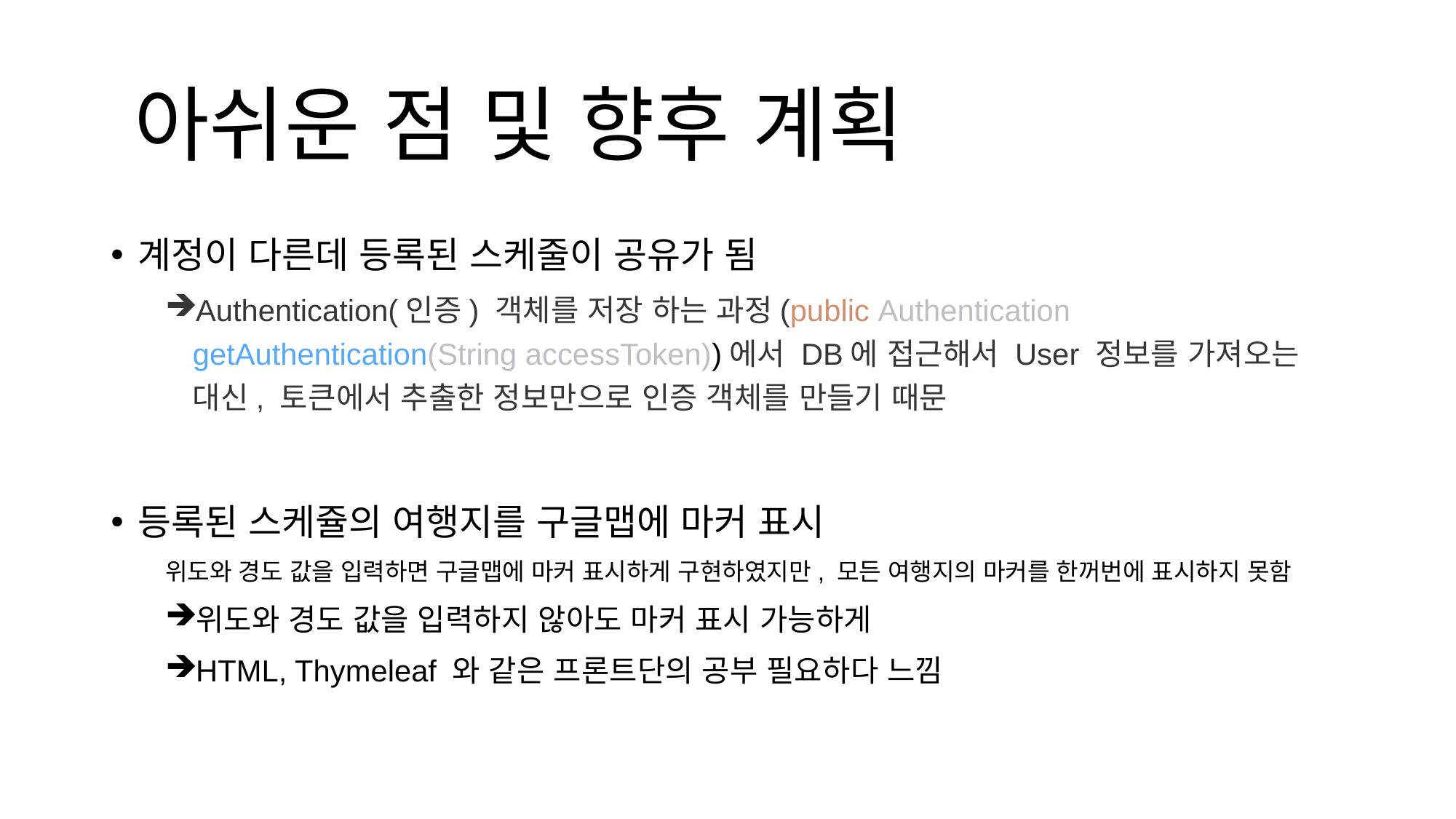

#
아쉬운 점 및 향후 계획
계정이 다른데 등록된 스케줄이 공유가 됨
Authentication(인증) 객체를 저장 하는 과정(public Authentication getAuthentication(String accessToken))에서 DB에 접근해서 User 정보를 가져오는 대신, 토큰에서 추출한 정보만으로 인증 객체를 만들기 때문

등록된 스케쥴의 여행지를 구글맵에 마커 표시
위도와 경도 값을 입력하면 구글맵에 마커 표시하게 구현하였지만, 모든 여행지의 마커를 한꺼번에 표시하지 못함
위도와 경도 값을 입력하지 않아도 마커 표시 가능하게
HTML, Thymeleaf 와 같은 프론트단의 공부 필요하다 느낌